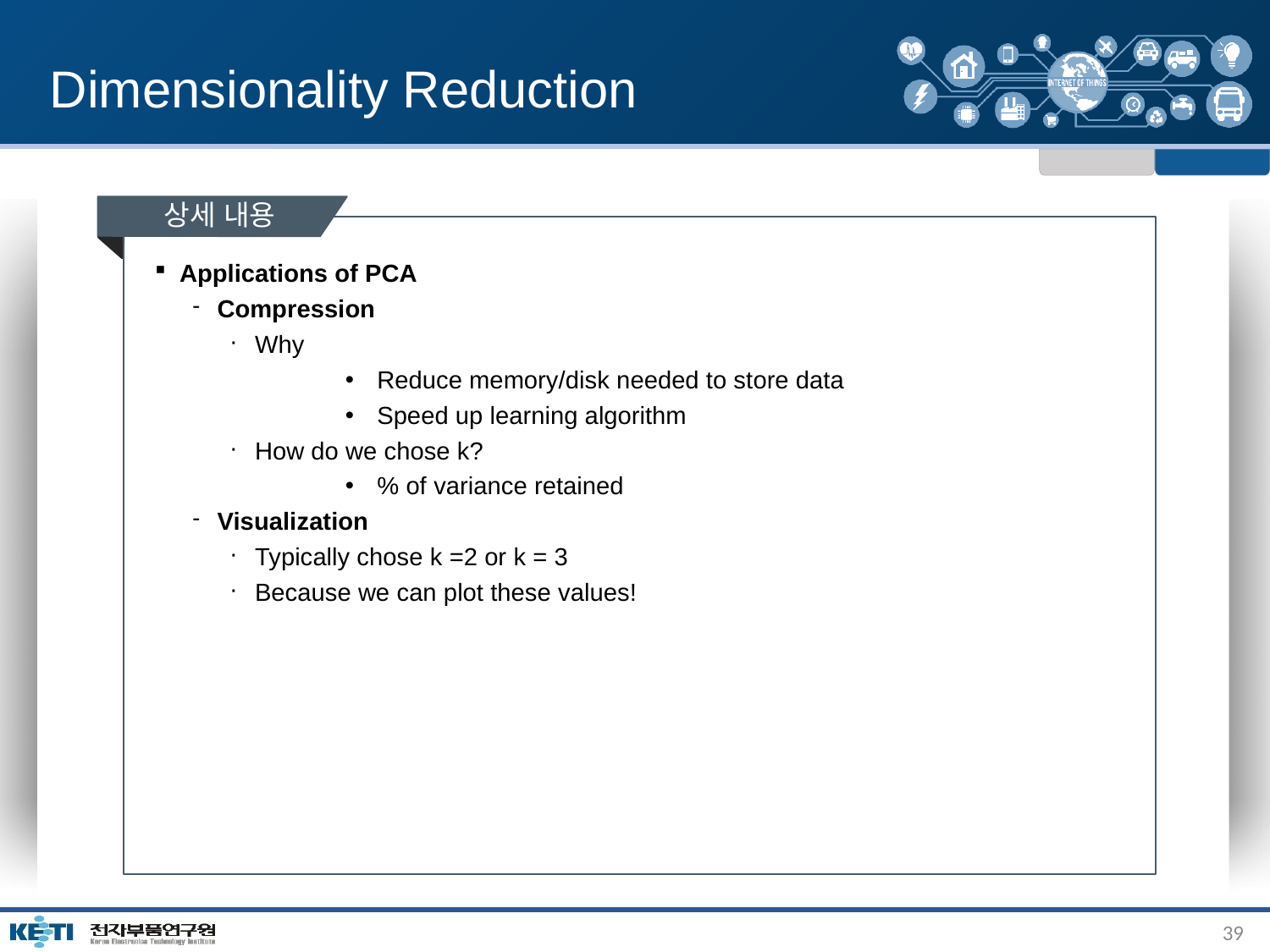

# Dimensionality Reduction
상세 내용

Applications of PCA
Compression
Why
Reduce memory/disk needed to store data
Speed up learning algorithm
How do we chose k?
% of variance retained
Visualization
Typically chose k =2 or k = 3
Because we can plot these values!

39